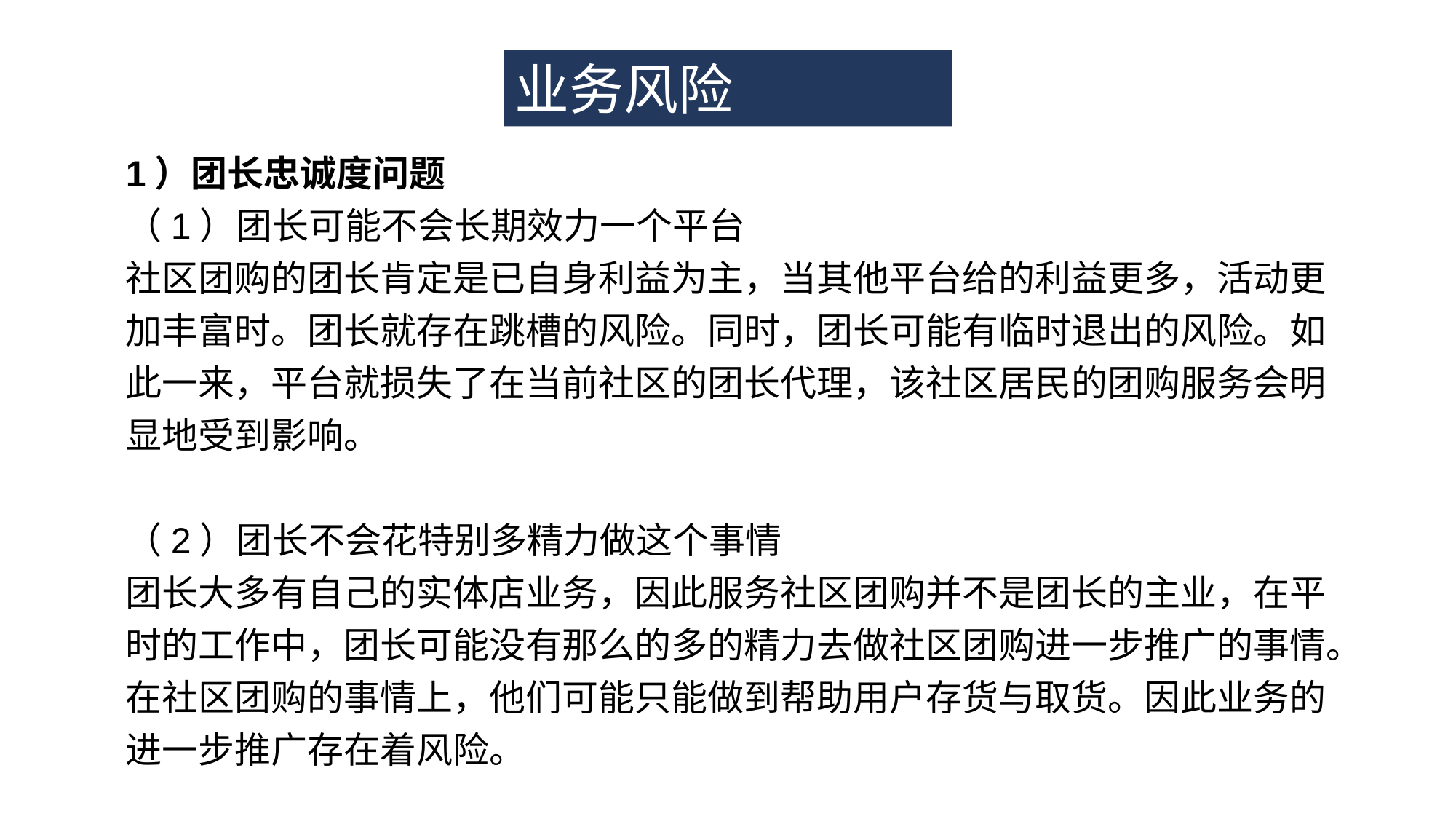

业务风险
1）团长忠诚度问题
（1）团长可能不会长期效力一个平台
社区团购的团长肯定是已自身利益为主，当其他平台给的利益更多，活动更加丰富时。团长就存在跳槽的风险。同时，团长可能有临时退出的风险。如此一来，平台就损失了在当前社区的团长代理，该社区居民的团购服务会明显地受到影响。

（2）团长不会花特别多精力做这个事情
团长大多有自己的实体店业务，因此服务社区团购并不是团长的主业，在平时的工作中，团长可能没有那么的多的精力去做社区团购进一步推广的事情。在社区团购的事情上，他们可能只能做到帮助用户存货与取货。因此业务的进一步推广存在着风险。